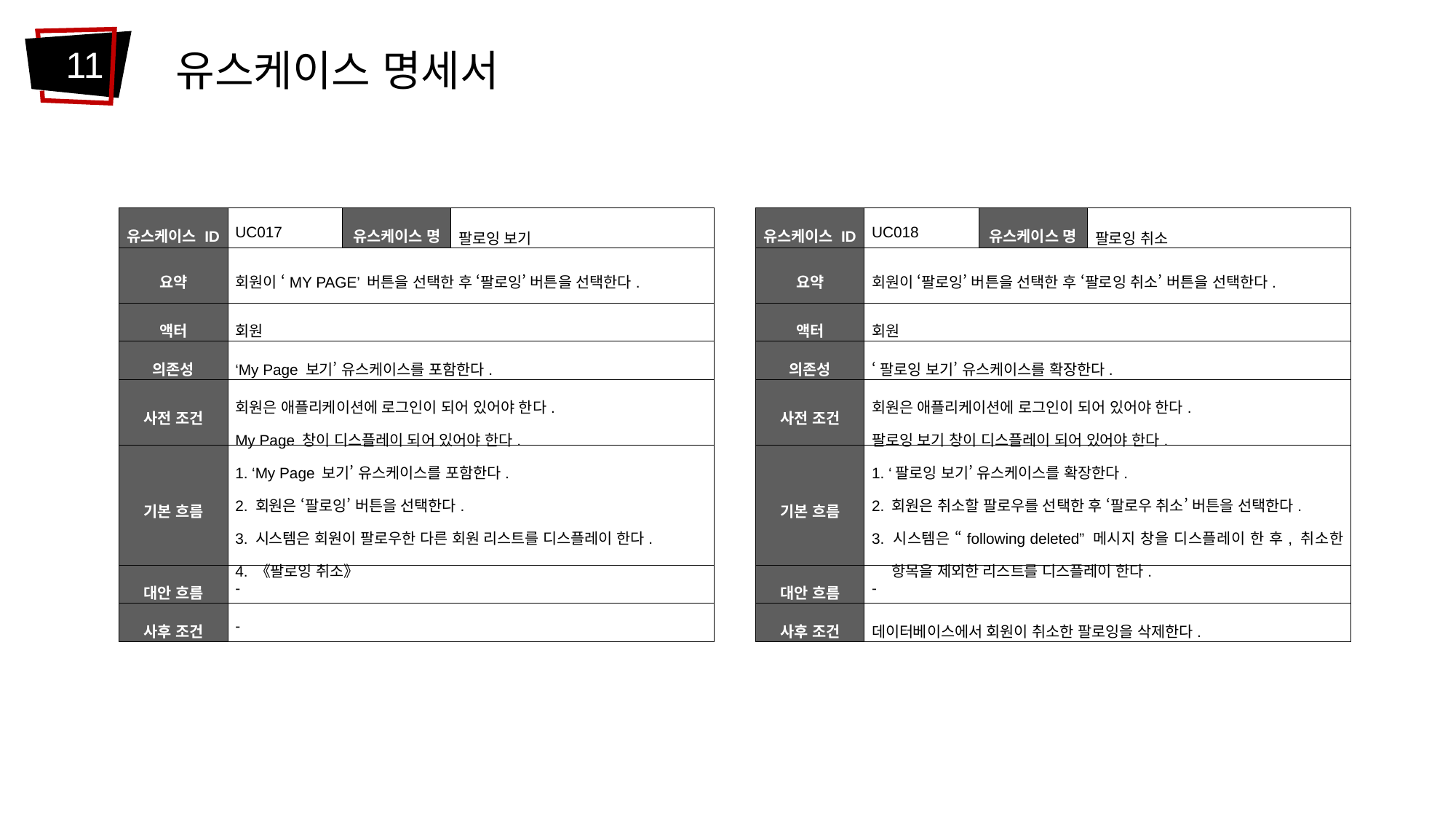

11
유스케이스 명세서
| 유스케이스 ID | UC018 | 유스케이스 명 | 팔로잉 취소 |
| --- | --- | --- | --- |
| 요약 | 회원이 ‘팔로잉’ 버튼을 선택한 후 ‘팔로잉 취소’ 버튼을 선택한다. |  |  |
| 액터 | 회원 |  |  |
| 의존성 | ‘팔로잉 보기’ 유스케이스를 확장한다. |  |  |
| 사전 조건 | 회원은 애플리케이션에 로그인이 되어 있어야 한다. 팔로잉 보기 창이 디스플레이 되어 있어야 한다. |  |  |
| 기본 흐름 | 1. ‘팔로잉 보기’ 유스케이스를 확장한다. 2. 회원은 취소할 팔로우를 선택한 후 ‘팔로우 취소’ 버튼을 선택한다. 3. 시스템은 “following deleted” 메시지 창을 디스플레이 한 후, 취소한 항목을 제외한 리스트를 디스플레이 한다. |  |  |
| 대안 흐름 | - |  |  |
| 사후 조건 | 데이터베이스에서 회원이 취소한 팔로잉을 삭제한다. |  |  |
| 유스케이스 ID | UC017 | 유스케이스 명 | 팔로잉 보기 |
| --- | --- | --- | --- |
| 요약 | 회원이 ‘MY PAGE’ 버튼을 선택한 후 ‘팔로잉’ 버튼을 선택한다. |  |  |
| 액터 | 회원 |  |  |
| 의존성 | ‘My Page 보기’ 유스케이스를 포함한다. |  |  |
| 사전 조건 | 회원은 애플리케이션에 로그인이 되어 있어야 한다. My Page 창이 디스플레이 되어 있어야 한다. |  |  |
| 기본 흐름 | 1. ‘My Page 보기’ 유스케이스를 포함한다. 2. 회원은 ‘팔로잉’ 버튼을 선택한다. 3. 시스템은 회원이 팔로우한 다른 회원 리스트를 디스플레이 한다. 4. 《팔로잉 취소》 |  |  |
| 대안 흐름 | - |  |  |
| 사후 조건 | - |  |  |